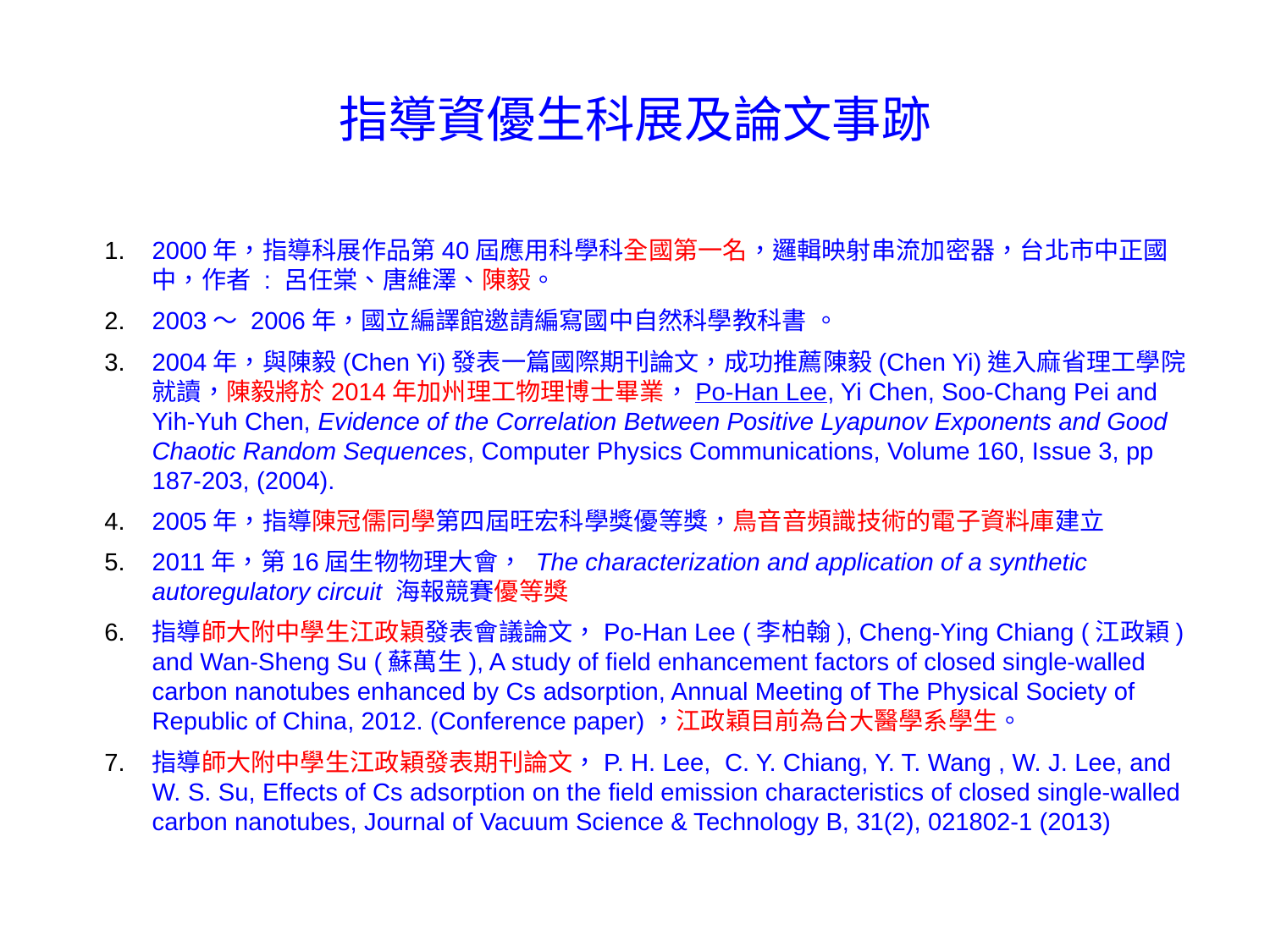

# 指導資優生科展及論文事跡
2000年，指導科展作品第40屆應用科學科全國第一名，邏輯映射串流加密器，台北市中正國中，作者 : 呂任棠、唐維澤、陳毅。
2003〜 2006年，國立編譯館邀請編寫國中自然科學教科書 。
2004年，與陳毅(Chen Yi)發表一篇國際期刊論文，成功推薦陳毅(Chen Yi)進入麻省理工學院就讀，陳毅將於2014年加州理工物理博士畢業，Po-Han Lee, Yi Chen, Soo-Chang Pei and Yih-Yuh Chen, Evidence of the Correlation Between Positive Lyapunov Exponents and Good Chaotic Random Sequences, Computer Physics Communications, Volume 160, Issue 3, pp 187-203, (2004).
2005年，指導陳冠儒同學第四屆旺宏科學獎優等獎，鳥音音頻識技術的電子資料庫建立
2011年，第16屆生物物理大會， The characterization and application of a synthetic autoregulatory circuit 海報競賽優等獎
指導師大附中學生江政穎發表會議論文，Po-Han Lee (李柏翰), Cheng-Ying Chiang (江政穎) and Wan-Sheng Su (蘇萬生), A study of field enhancement factors of closed single-walled carbon nanotubes enhanced by Cs adsorption, Annual Meeting of The Physical Society of Republic of China, 2012. (Conference paper)，江政穎目前為台大醫學系學生。
指導師大附中學生江政穎發表期刊論文，P. H. Lee,  C. Y. Chiang, Y. T. Wang , W. J. Lee, and W. S. Su, Effects of Cs adsorption on the field emission characteristics of closed single-walled carbon nanotubes, Journal of Vacuum Science & Technology B, 31(2), 021802-1 (2013)